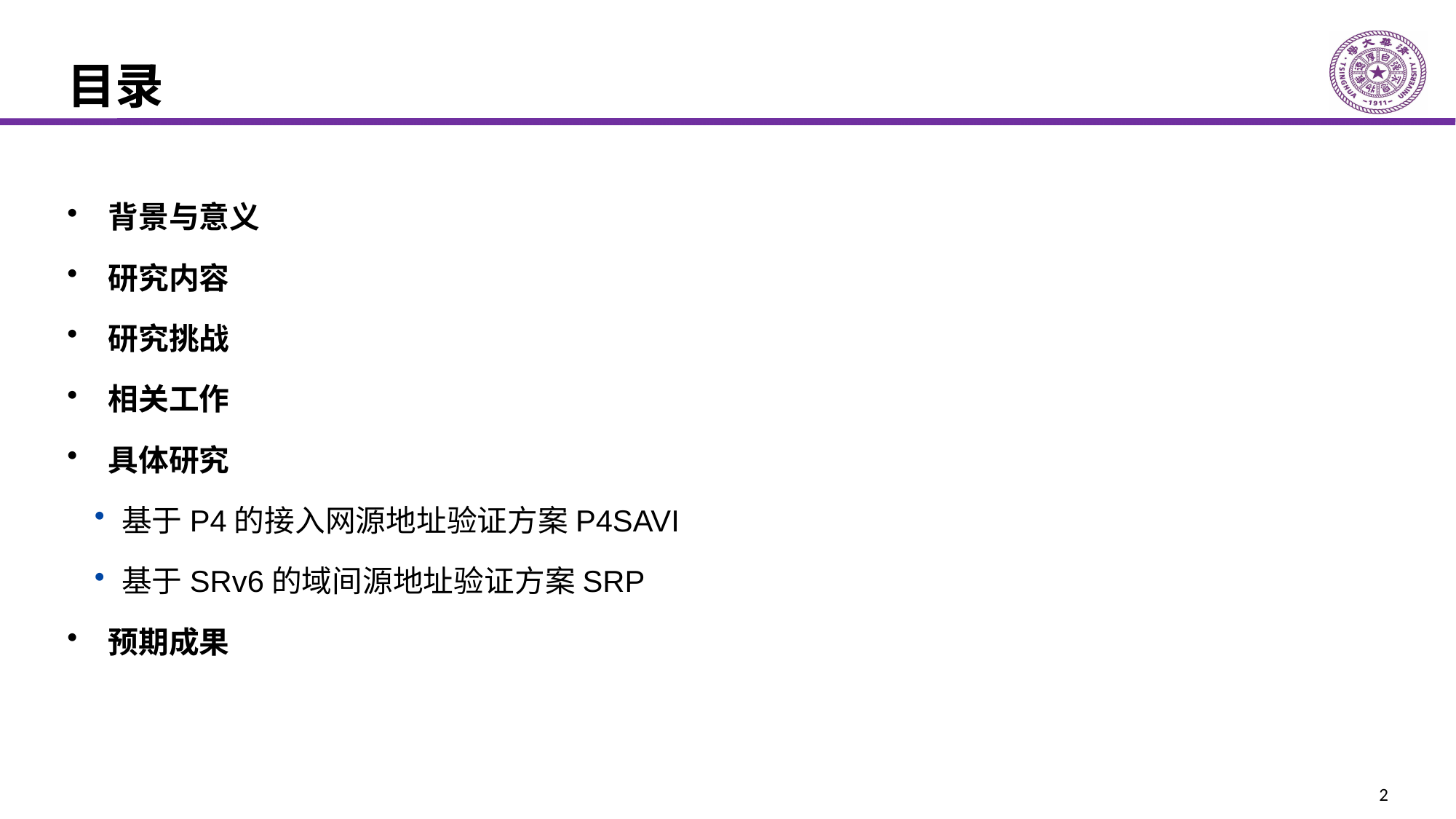

# 目录
背景与意义
研究内容
研究挑战
相关工作
具体研究
基于P4的接入网源地址验证方案P4SAVI
基于SRv6的域间源地址验证方案SRP
预期成果